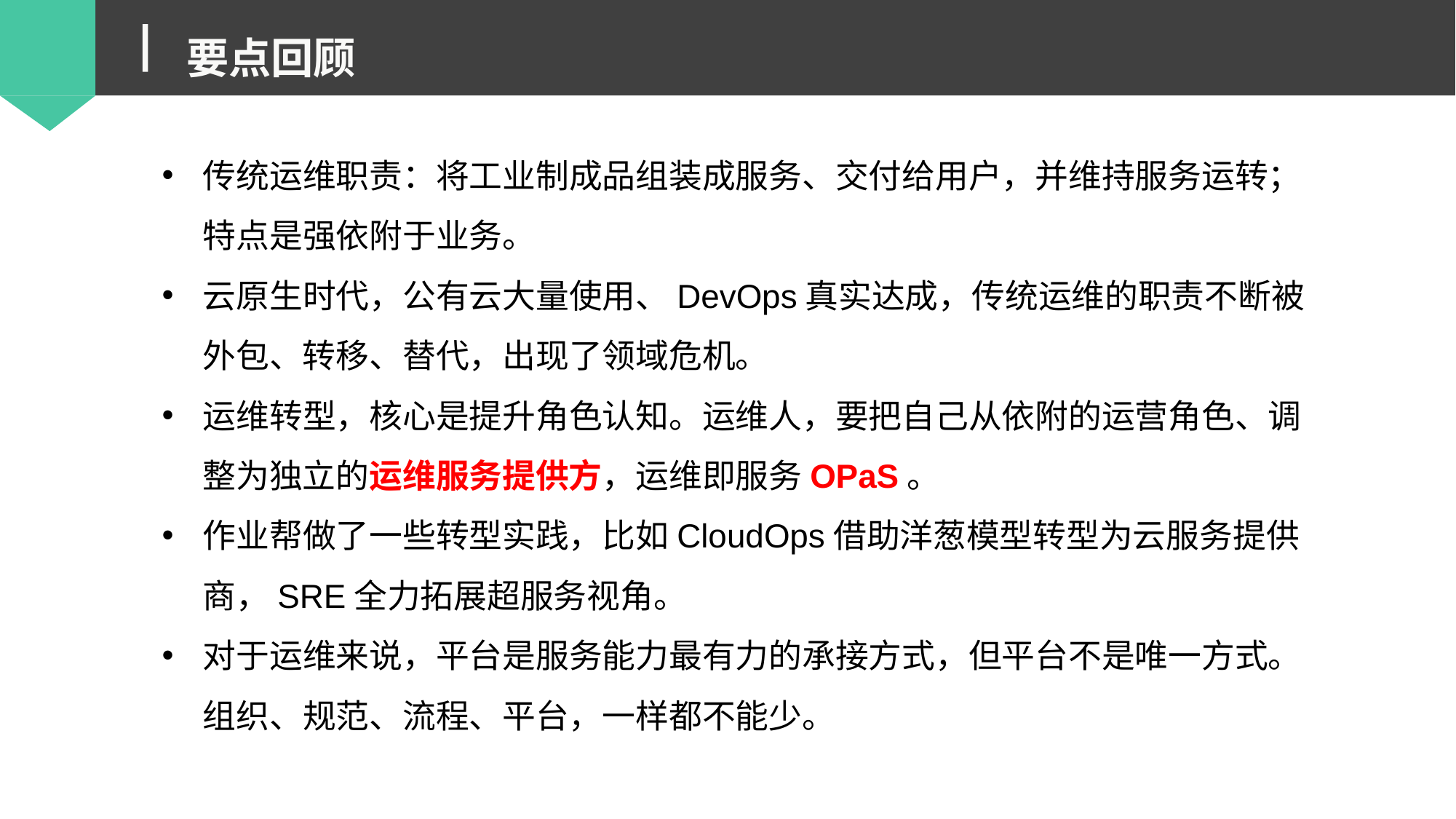

要点回顾
传统运维职责：将工业制成品组装成服务、交付给用户，并维持服务运转；特点是强依附于业务。
云原生时代，公有云大量使用、DevOps真实达成，传统运维的职责不断被外包、转移、替代，出现了领域危机。
运维转型，核心是提升角色认知。运维人，要把自己从依附的运营角色、调整为独立的运维服务提供方，运维即服务OPaS。
作业帮做了一些转型实践，比如CloudOps借助洋葱模型转型为云服务提供商，SRE全力拓展超服务视角。
对于运维来说，平台是服务能力最有力的承接方式，但平台不是唯一方式。组织、规范、流程、平台，一样都不能少。